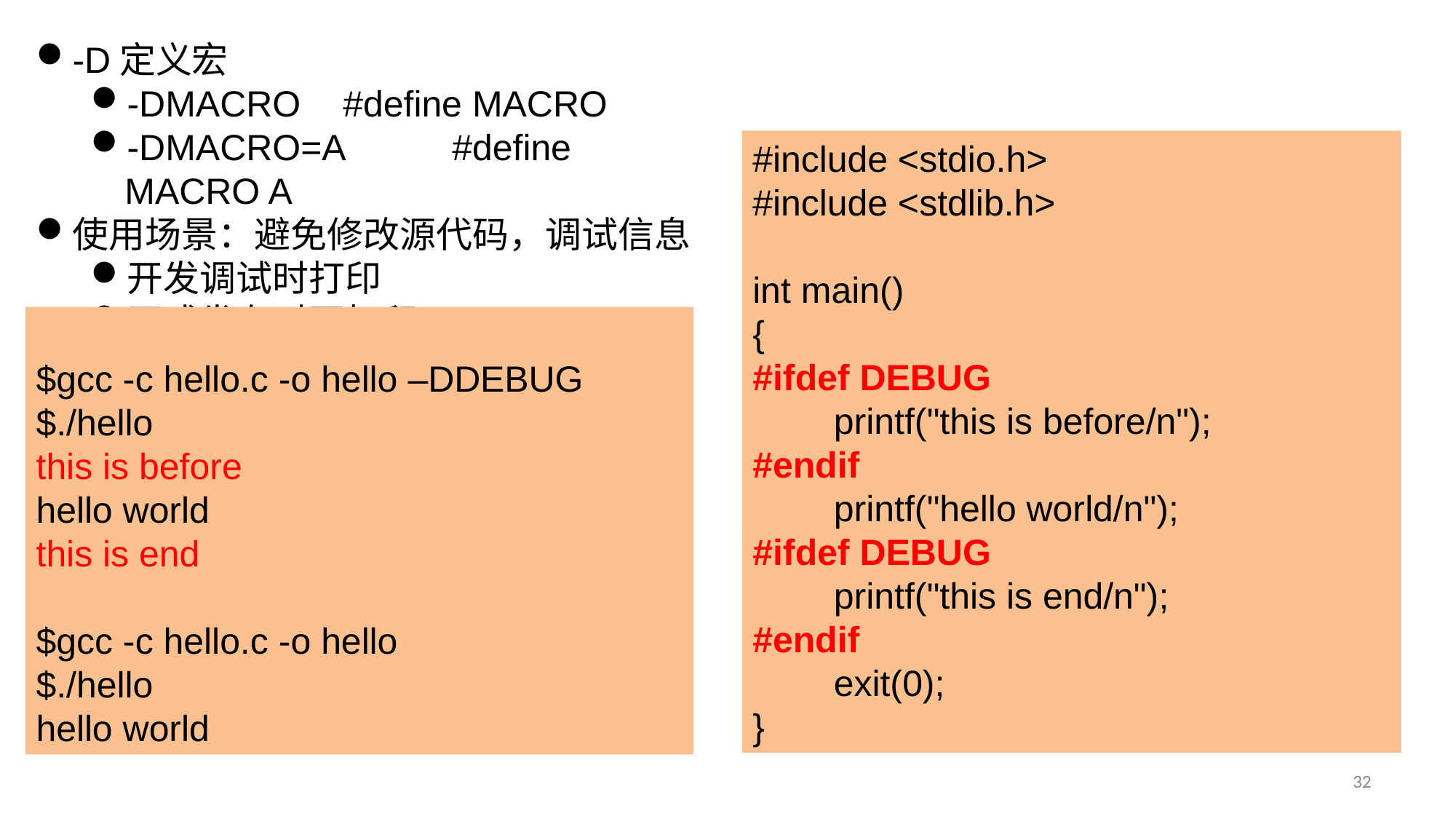

-D定义宏
-DMACRO 	#define MACRO
-DMACRO=A 	#define MACRO A
使用场景：避免修改源代码，调试信息
开发调试时打印
正式发布时不打印
#include <stdio.h>
#include <stdlib.h>
int main()
{
#ifdef DEBUG
        printf("this is before/n");
#endif
        printf("hello world/n");
#ifdef DEBUG
        printf("this is end/n");
#endif
        exit(0);
}
$gcc -c hello.c -o hello –DDEBUG
$./hello
this is before
hello world
this is end
$gcc -c hello.c -o hello
$./hello 
hello world
32